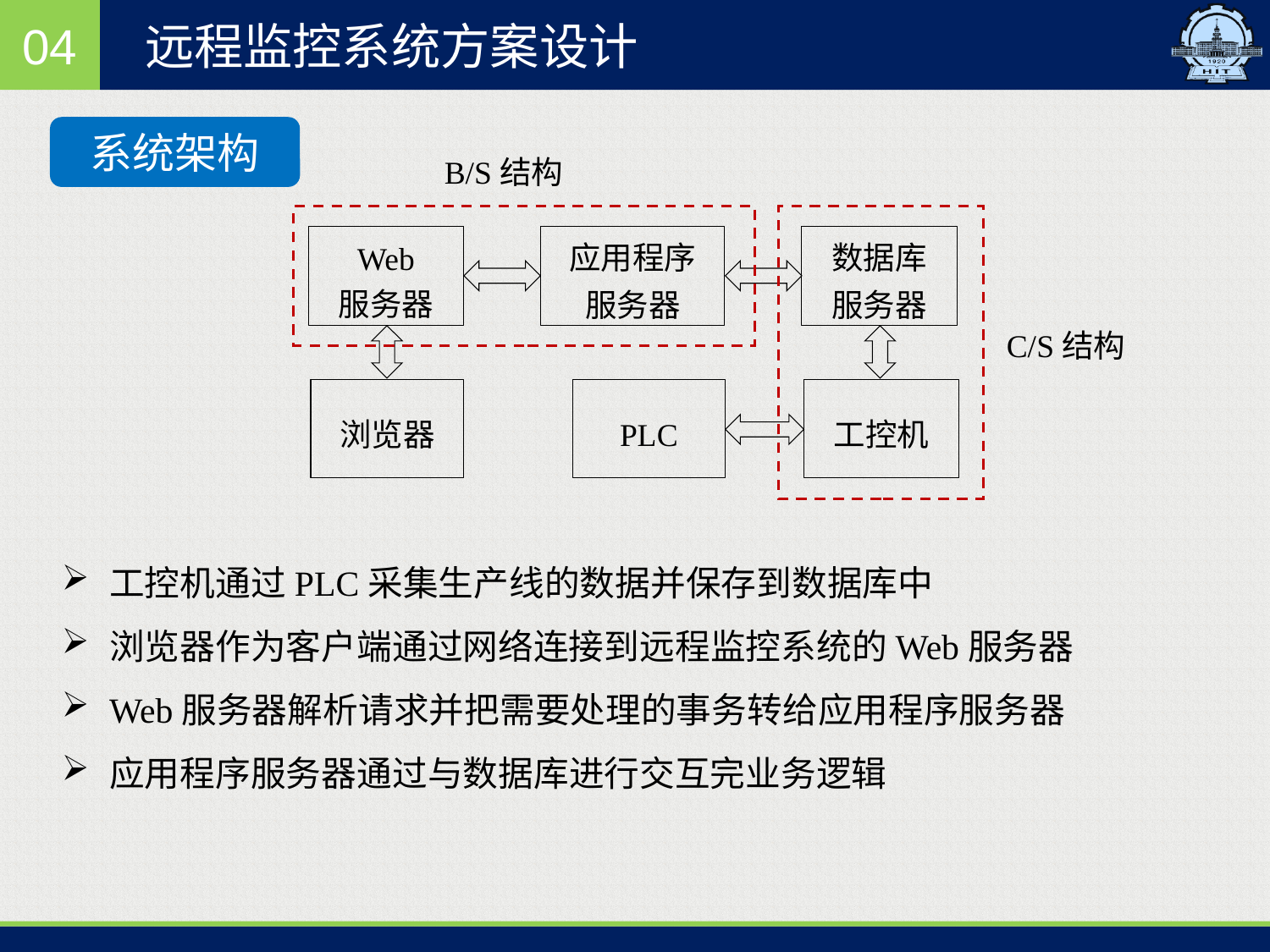

04
远程监控系统方案设计
系统架构
B/S结构

Web
服务器
数据库
服务器
应用程序
服务器

浏览器
PLC
工控机

C/S结构
工控机通过PLC采集生产线的数据并保存到数据库中
浏览器作为客户端通过网络连接到远程监控系统的Web服务器
Web服务器解析请求并把需要处理的事务转给应用程序服务器
应用程序服务器通过与数据库进行交互完业务逻辑